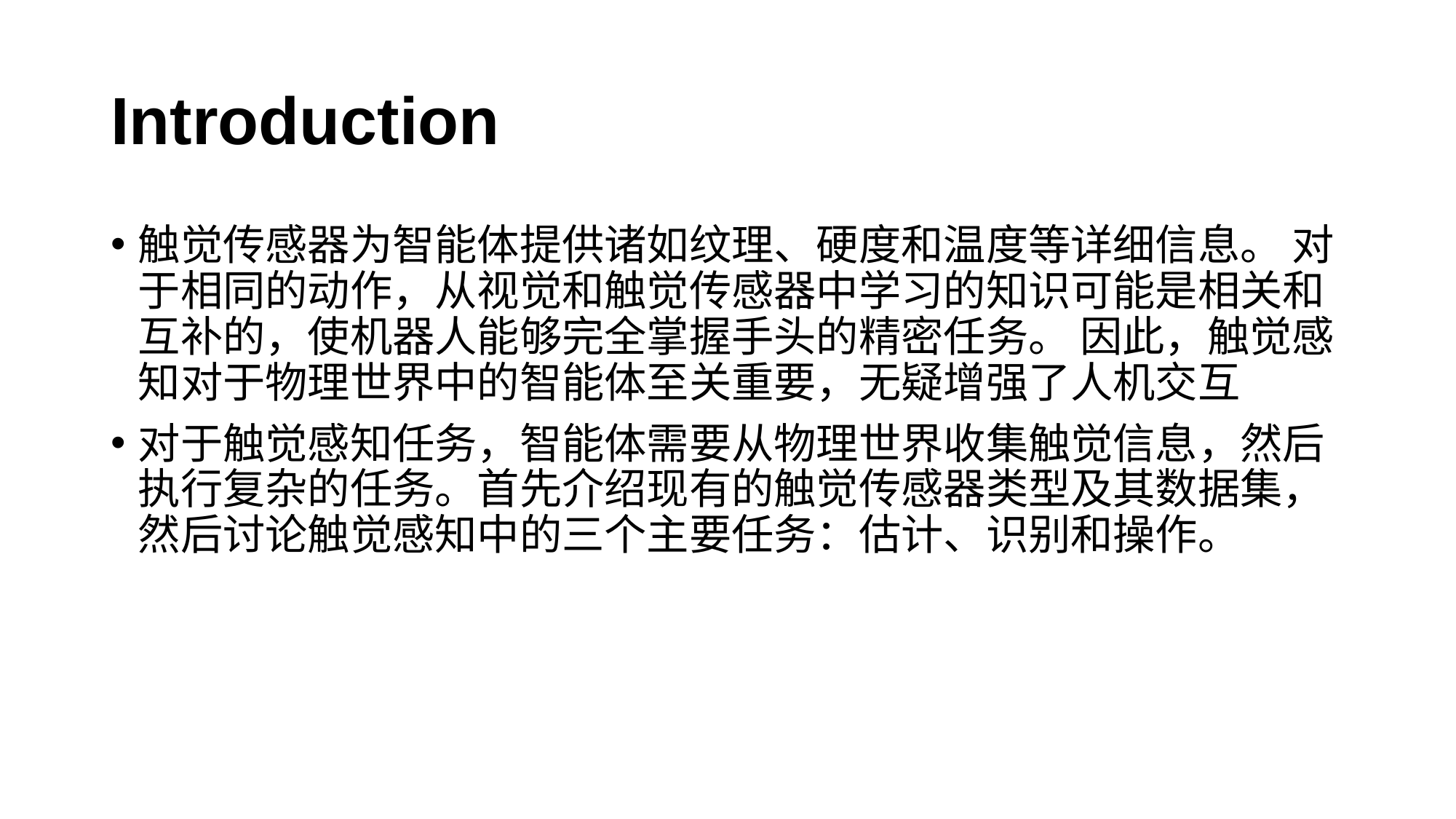

# Introduction
触觉传感器为智能体提供诸如纹理、硬度和温度等详细信息。 对于相同的动作，从视觉和触觉传感器中学习的知识可能是相关和互补的，使机器人能够完全掌握手头的精密任务。 因此，触觉感知对于物理世界中的智能体至关重要，无疑增强了人机交互
对于触觉感知任务，智能体需要从物理世界收集触觉信息，然后执行复杂的任务。首先介绍现有的触觉传感器类型及其数据集，然后讨论触觉感知中的三个主要任务：估计、识别和操作。